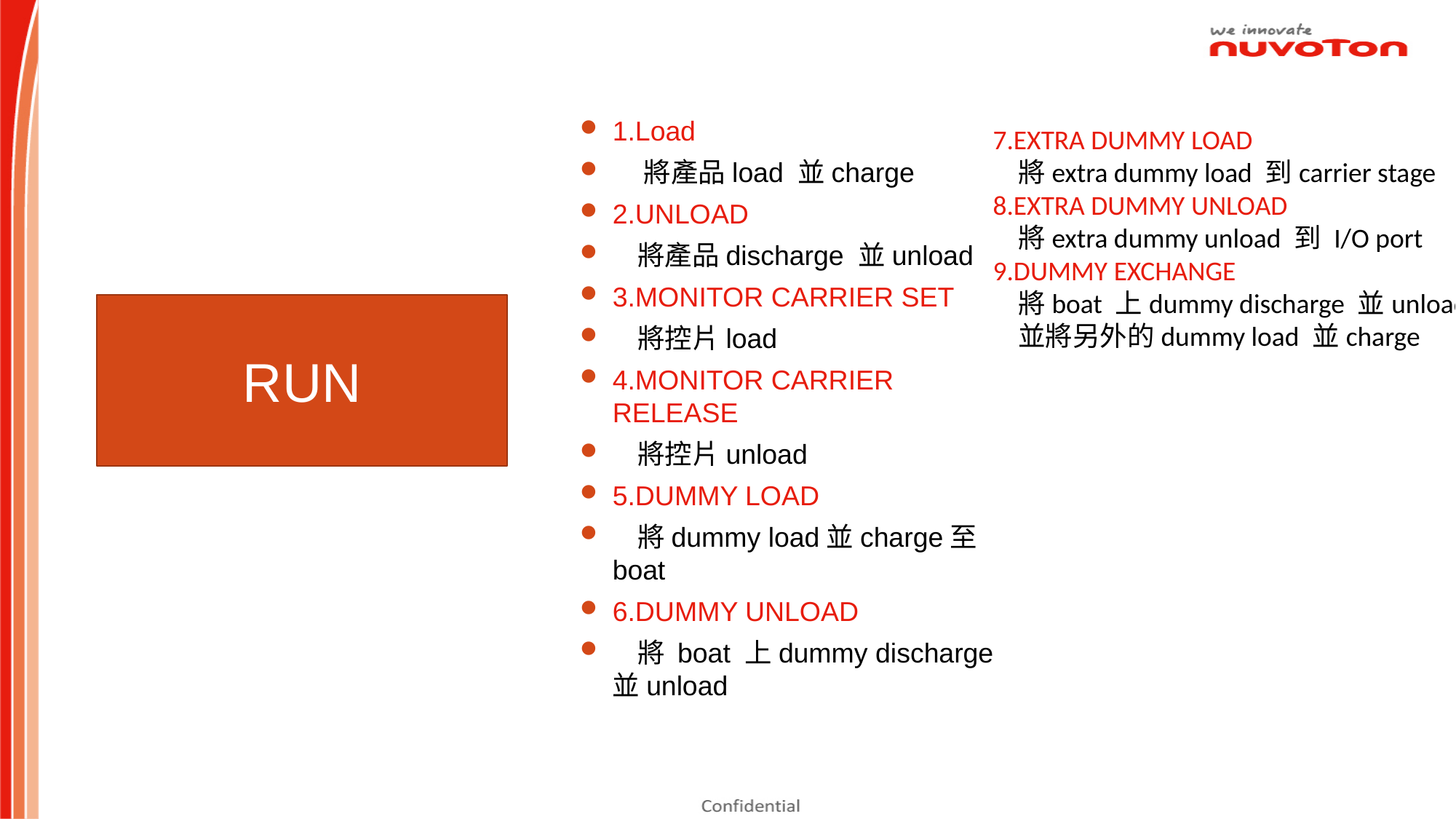

1.Load
    將產品load 並charge
2.UNLOAD
   將產品discharge 並unload
3.MONITOR CARRIER SET
   將控片load
4.MONITOR CARRIER RELEASE
   將控片unload
5.DUMMY LOAD
   將dummy load並charge至boat
6.DUMMY UNLOAD
   將 boat 上dummy discharge並unload
7.EXTRA DUMMY LOAD
   將extra dummy load 到carrier stage
8.EXTRA DUMMY UNLOAD
   將extra dummy unload 到 I/O port
9.DUMMY EXCHANGE
   將boat 上dummy discharge 並unload,
   並將另外的dummy load 並charge
RUN